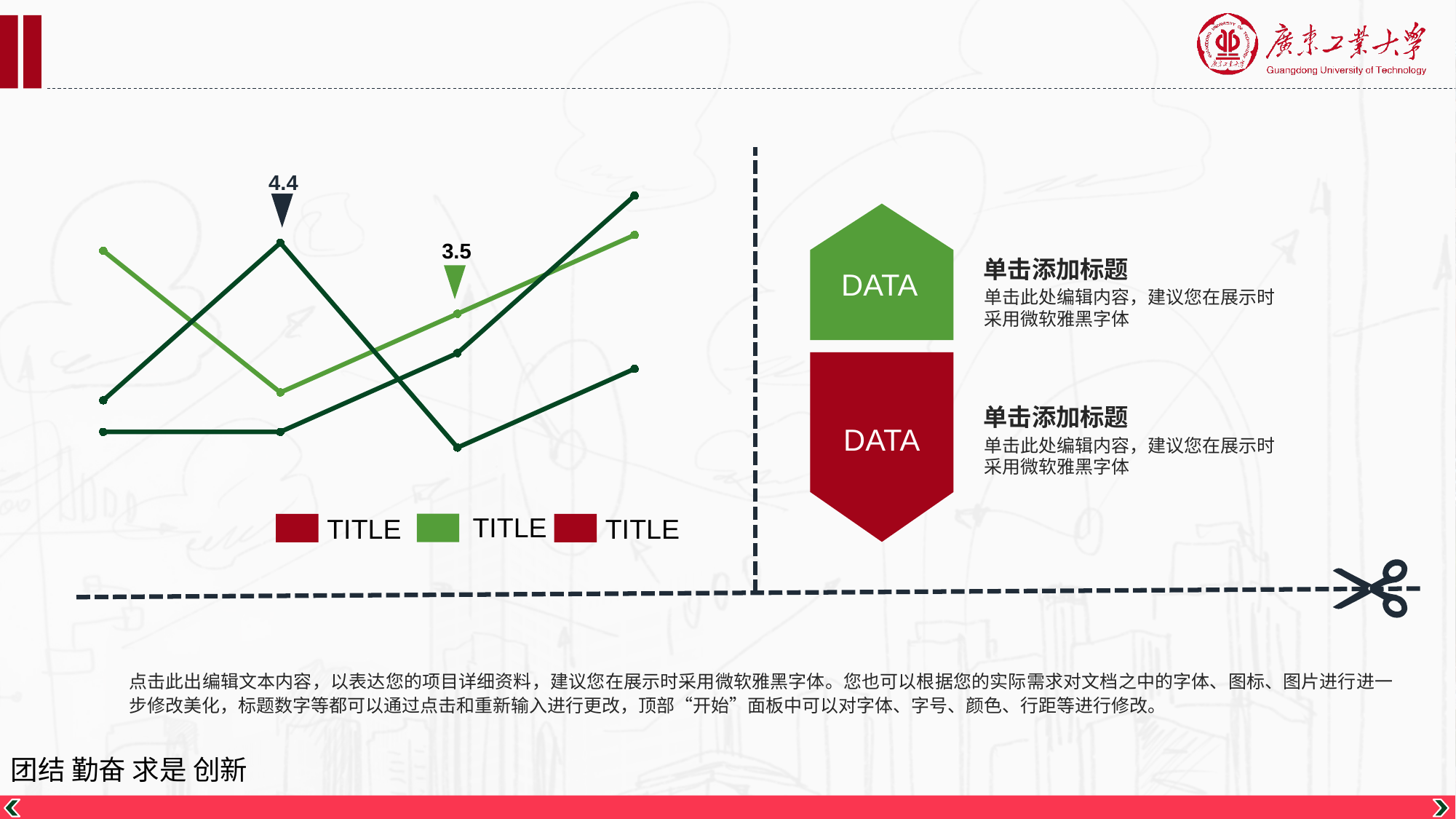

### Chart

| Category | 系列 1 | 系列 2 | 系列 3 |
|---|---|---|---|
| 类别 1 | 4.3 | 2.4 | 2.0 |
| 类别 2 | 2.5 | 4.4 | 2.0 |
| 类别 3 | 3.5 | 1.8 | 3.0 |
| 类别 4 | 4.5 | 2.8 | 5.0 |
4.4

3.5
单击添加标题
DATA

单击此处编辑内容，建议您在展示时采用微软雅黑字体

单击添加标题
DATA
单击此处编辑内容，建议您在展示时采用微软雅黑字体
TITLE
TITLE
TITLE

点击此出编辑文本内容，以表达您的项目详细资料，建议您在展示时采用微软雅黑字体。您也可以根据您的实际需求对文档之中的字体、图标、图片进行进一步修改美化，标题数字等都可以通过点击和重新输入进行更改，顶部“开始”面板中可以对字体、字号、颜色、行距等进行修改。